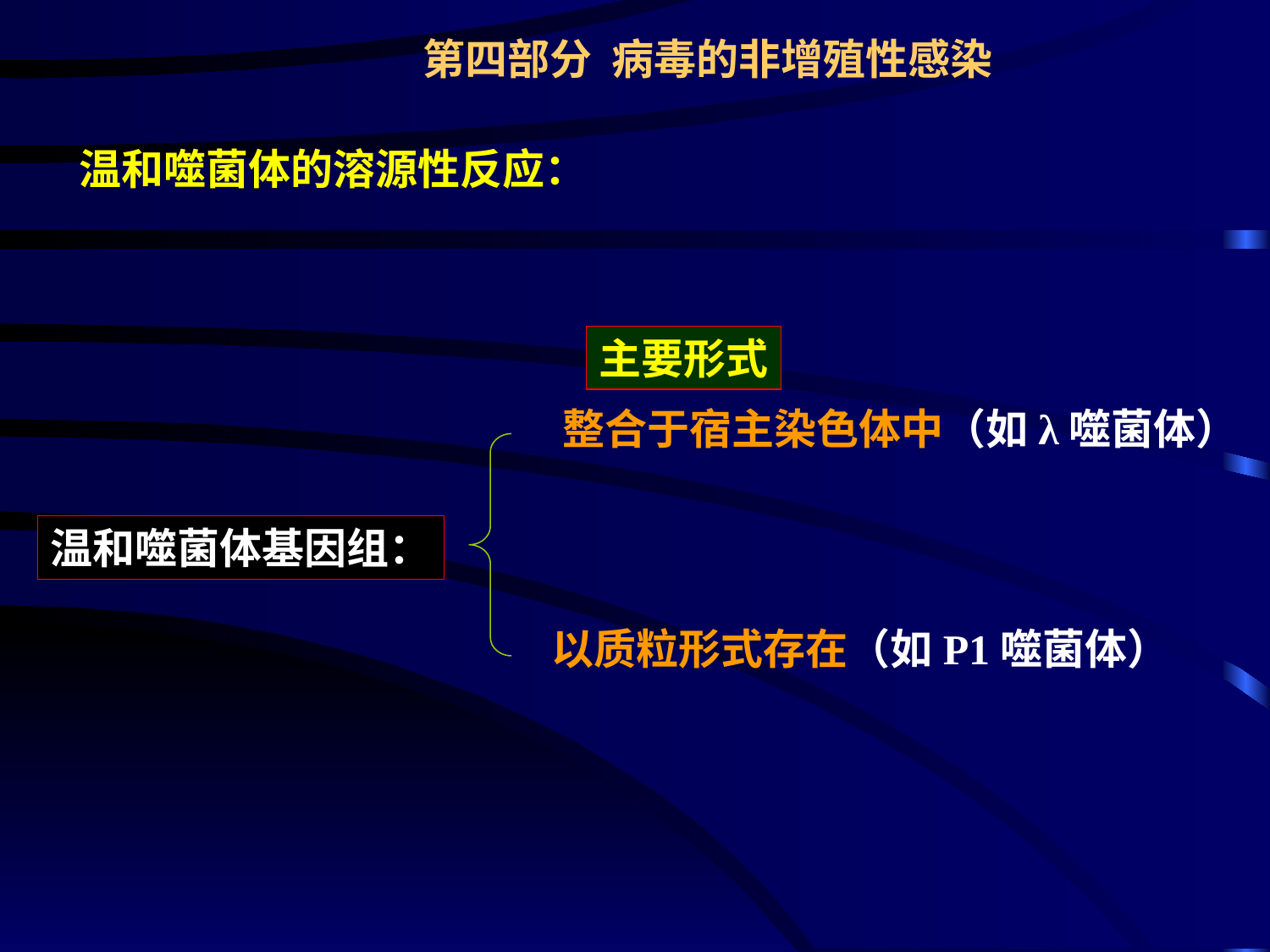

第四部分  病毒的非增殖性感染
温和噬菌体的溶源性反应：
主要形式
整合于宿主染色体中（如λ噬菌体）

温和噬菌体基因组：
以质粒形式存在（如P1噬菌体）